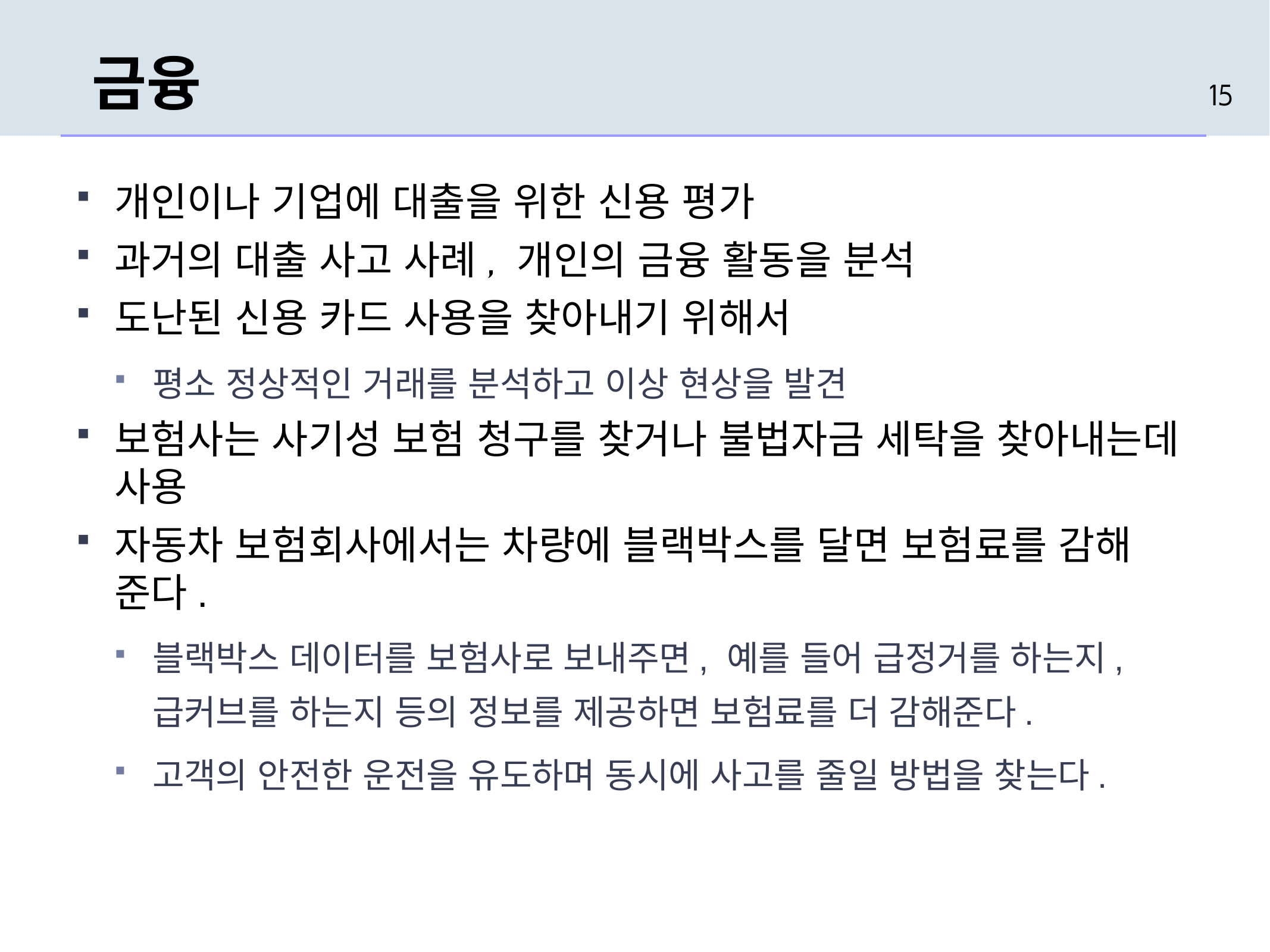

# 금융
15
개인이나 기업에 대출을 위한 신용 평가
과거의 대출 사고 사례, 개인의 금융 활동을 분석
도난된 신용 카드 사용을 찾아내기 위해서
평소 정상적인 거래를 분석하고 이상 현상을 발견
보험사는 사기성 보험 청구를 찾거나 불법자금 세탁을 찾아내는데 사용
자동차 보험회사에서는 차량에 블랙박스를 달면 보험료를 감해 준다.
블랙박스 데이터를 보험사로 보내주면, 예를 들어 급정거를 하는지, 급커브를 하는지 등의 정보를 제공하면 보험료를 더 감해준다.
고객의 안전한 운전을 유도하며 동시에 사고를 줄일 방법을 찾는다.